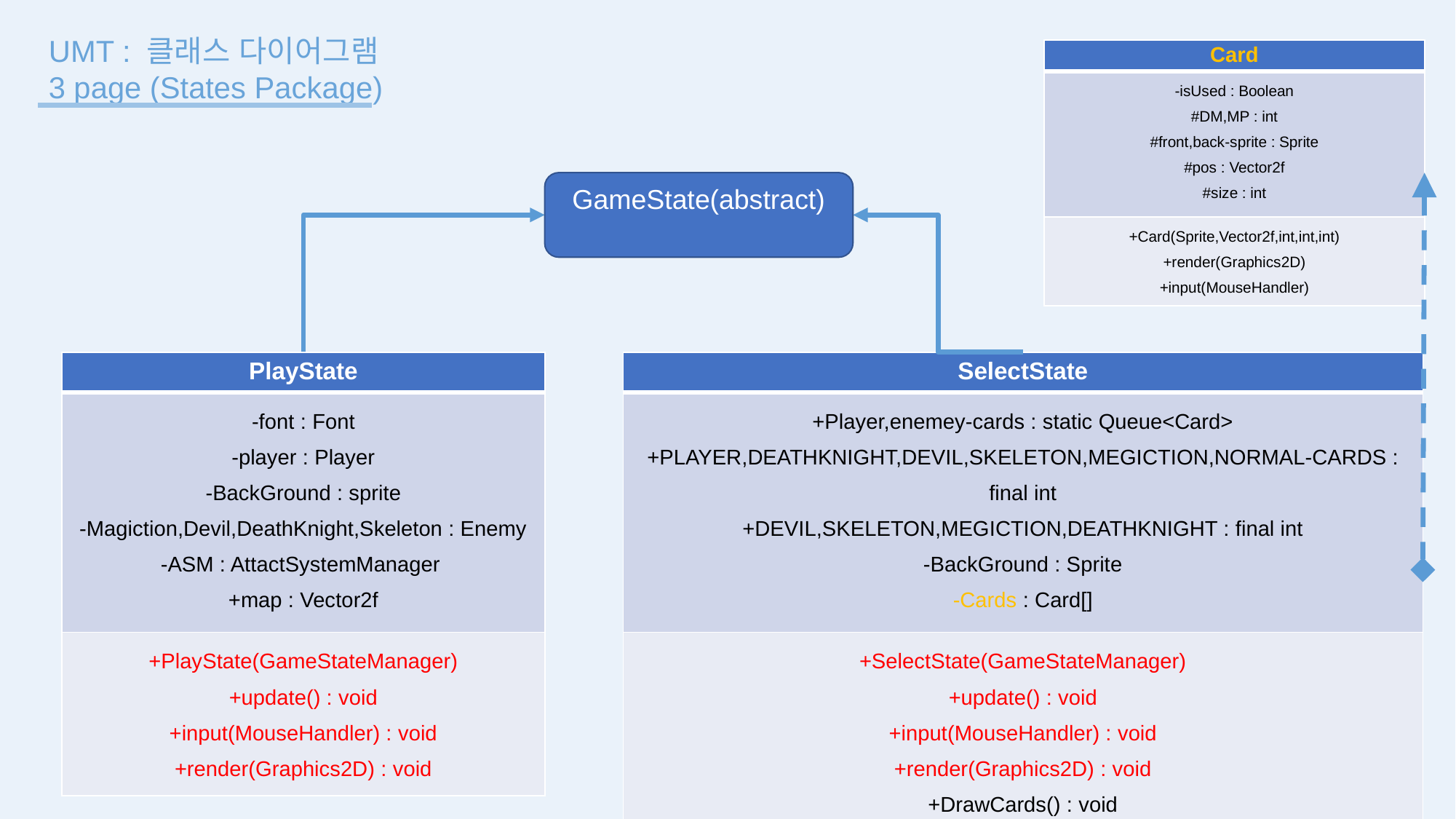

UMT : 클래스 다이어그램
3 page (States Package)
| Card |
| --- |
| -isUsed : Boolean #DM,MP : int #front,back-sprite : Sprite #pos : Vector2f #size : int |
| +Card(Sprite,Vector2f,int,int,int) +render(Graphics2D) +input(MouseHandler) |
GameState(abstract)

| PlayState |
| --- |
| -font : Font -player : Player -BackGround : sprite -Magiction,Devil,DeathKnight,Skeleton : Enemy -ASM : AttactSystemManager +map : Vector2f |
| +PlayState(GameStateManager) +update() : void +input(MouseHandler) : void +render(Graphics2D) : void |
| SelectState |
| --- |
| +Player,enemey-cards : static Queue<Card> +PLAYER,DEATHKNIGHT,DEVIL,SKELETON,MEGICTION,NORMAL-CARDS : final int +DEVIL,SKELETON,MEGICTION,DEATHKNIGHT : final int -BackGround : Sprite -Cards : Card[] |
| +SelectState(GameStateManager) +update() : void +input(MouseHandler) : void +render(Graphics2D) : void +DrawCards() : void |